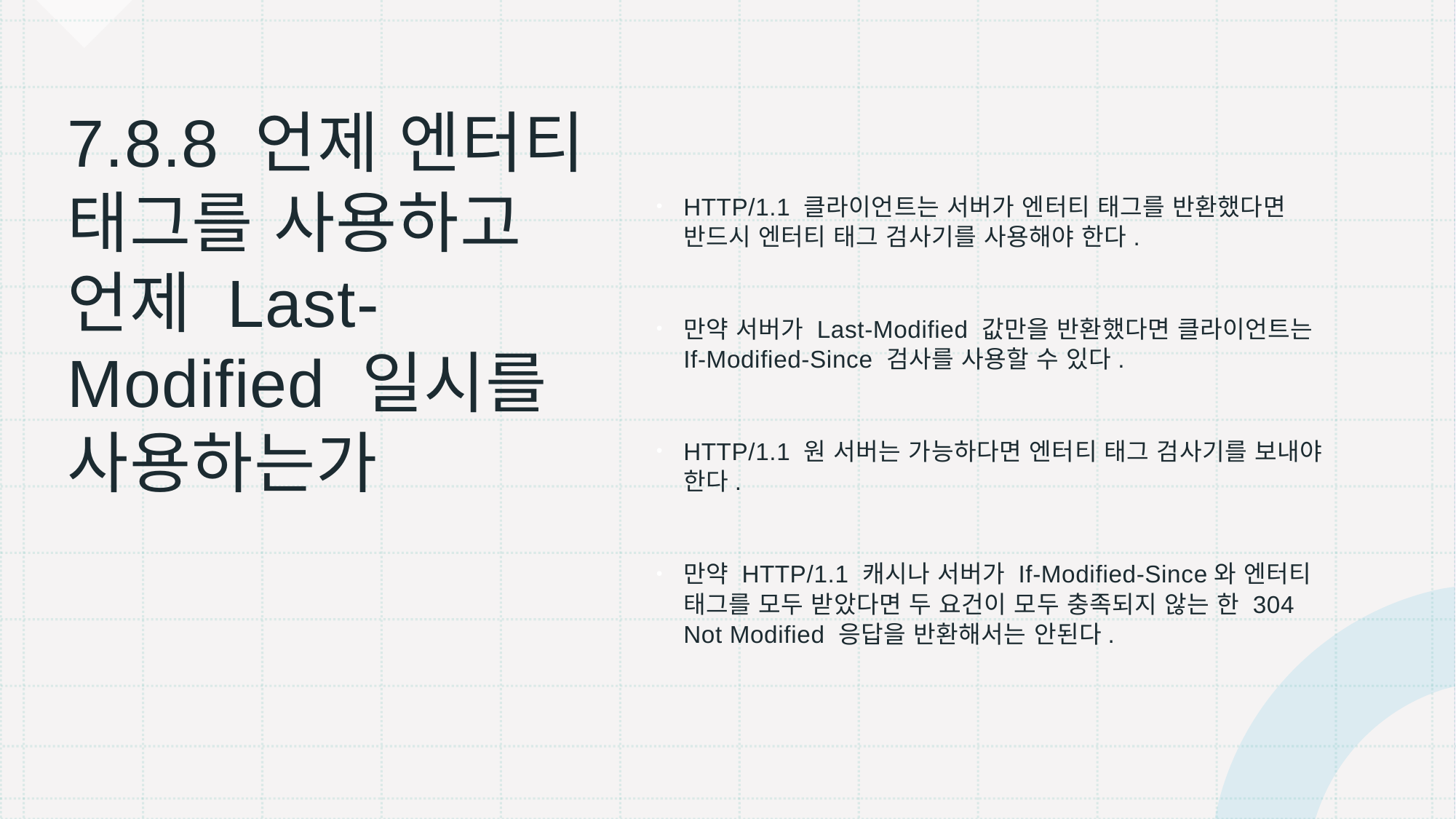

HTTP/1.1 클라이언트는 서버가 엔터티 태그를 반환했다면 반드시 엔터티 태그 검사기를 사용해야 한다.

만약 서버가 Last-Modified 값만을 반환했다면 클라이언트는 If-Modified-Since 검사를 사용할 수 있다.

HTTP/1.1 원 서버는 가능하다면 엔터티 태그 검사기를 보내야 한다.

만약 HTTP/1.1 캐시나 서버가 If-Modified-Since와 엔터티 태그를 모두 받았다면 두 요건이 모두 충족되지 않는 한 304 Not Modified 응답을 반환해서는 안된다.
# 7.8.8 언제 엔터티 태그를 사용하고 언제 Last-Modified 일시를 사용하는가